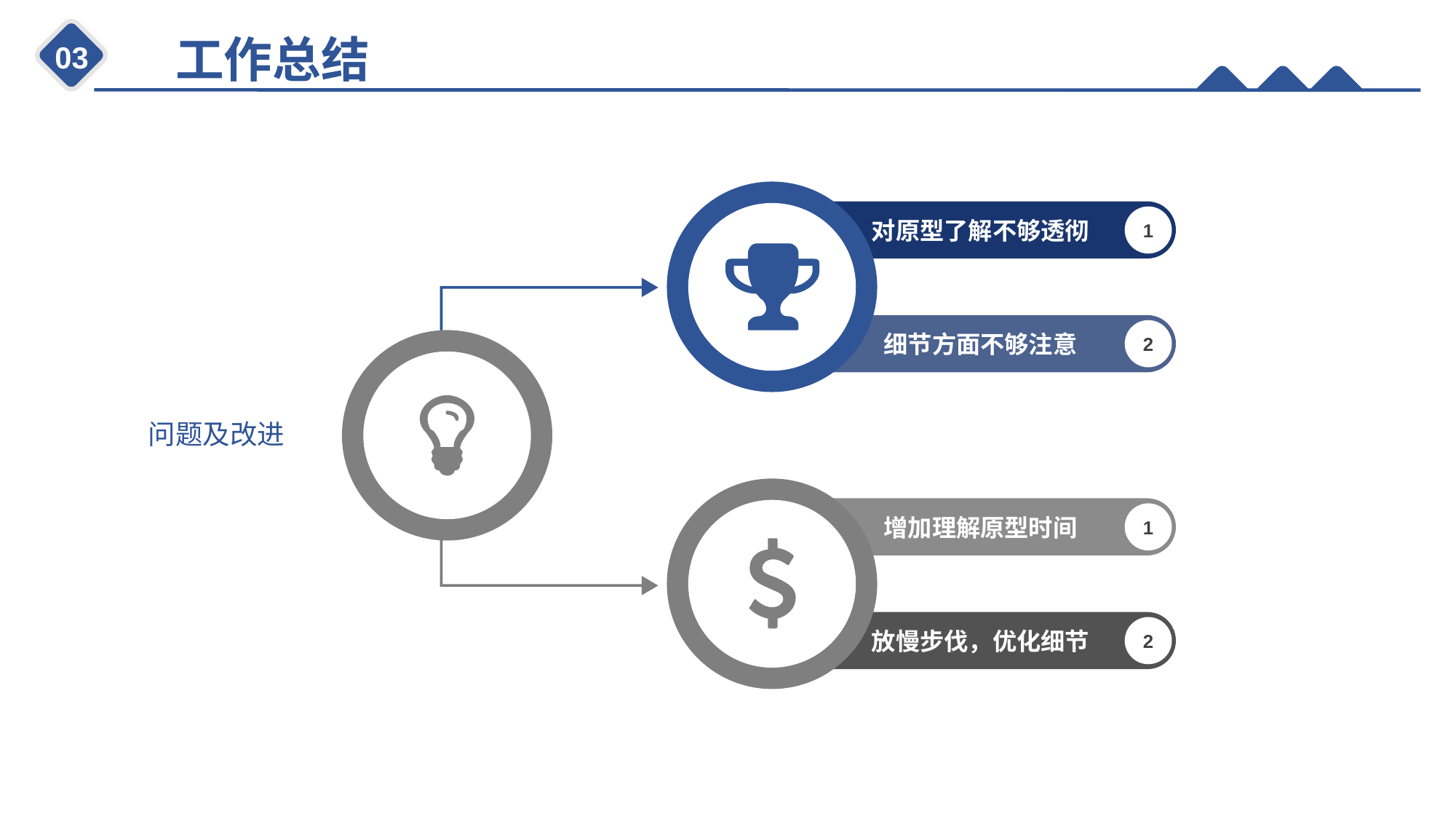

工作总结

对原型了解不够透彻
1

细节方面不够注意
2

问题及改进

增加理解原型时间
1

放慢步伐，优化细节
2